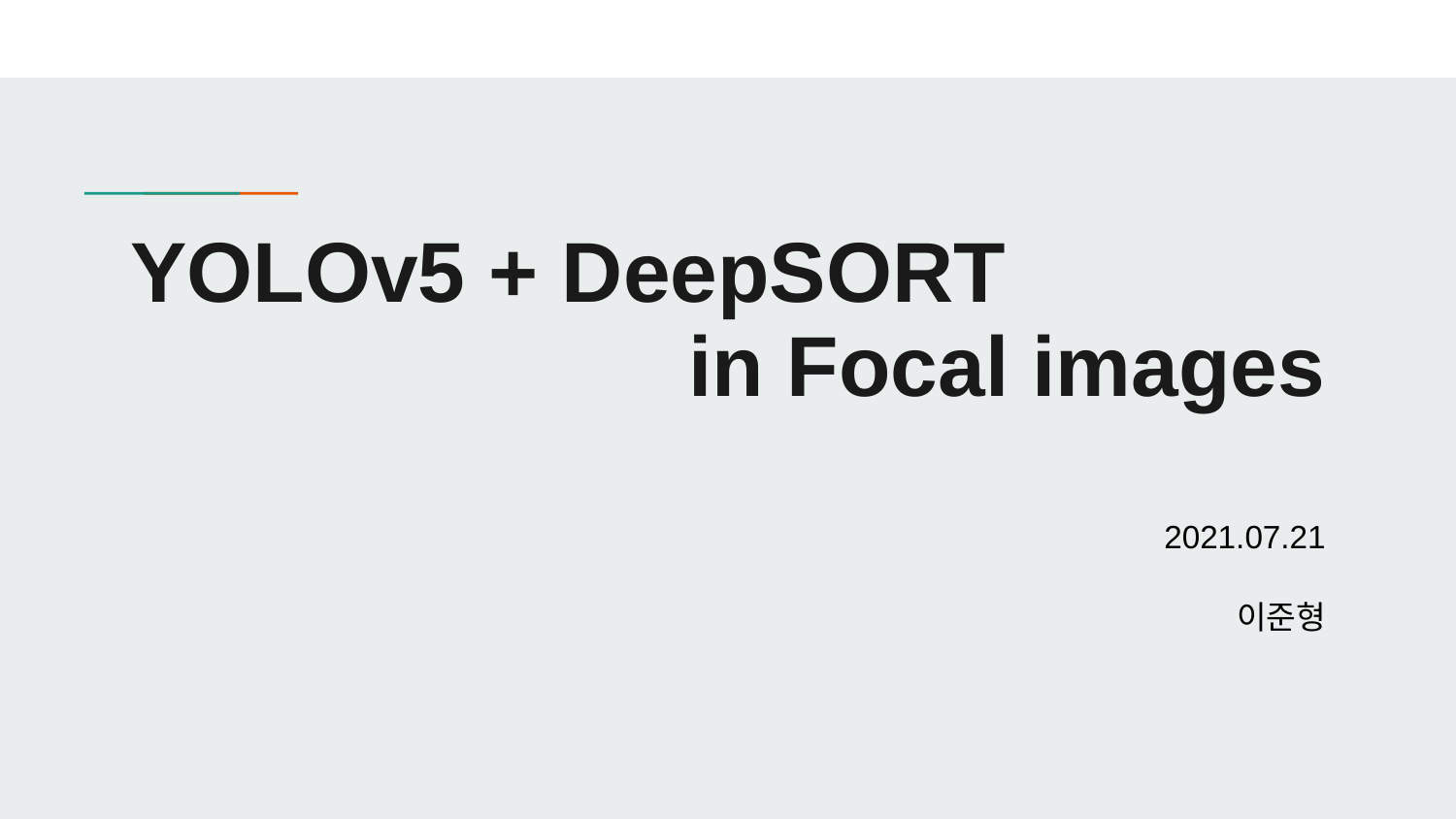

# YOLOv5 + DeepSORT
in Focal images
2021.07.21

이준형